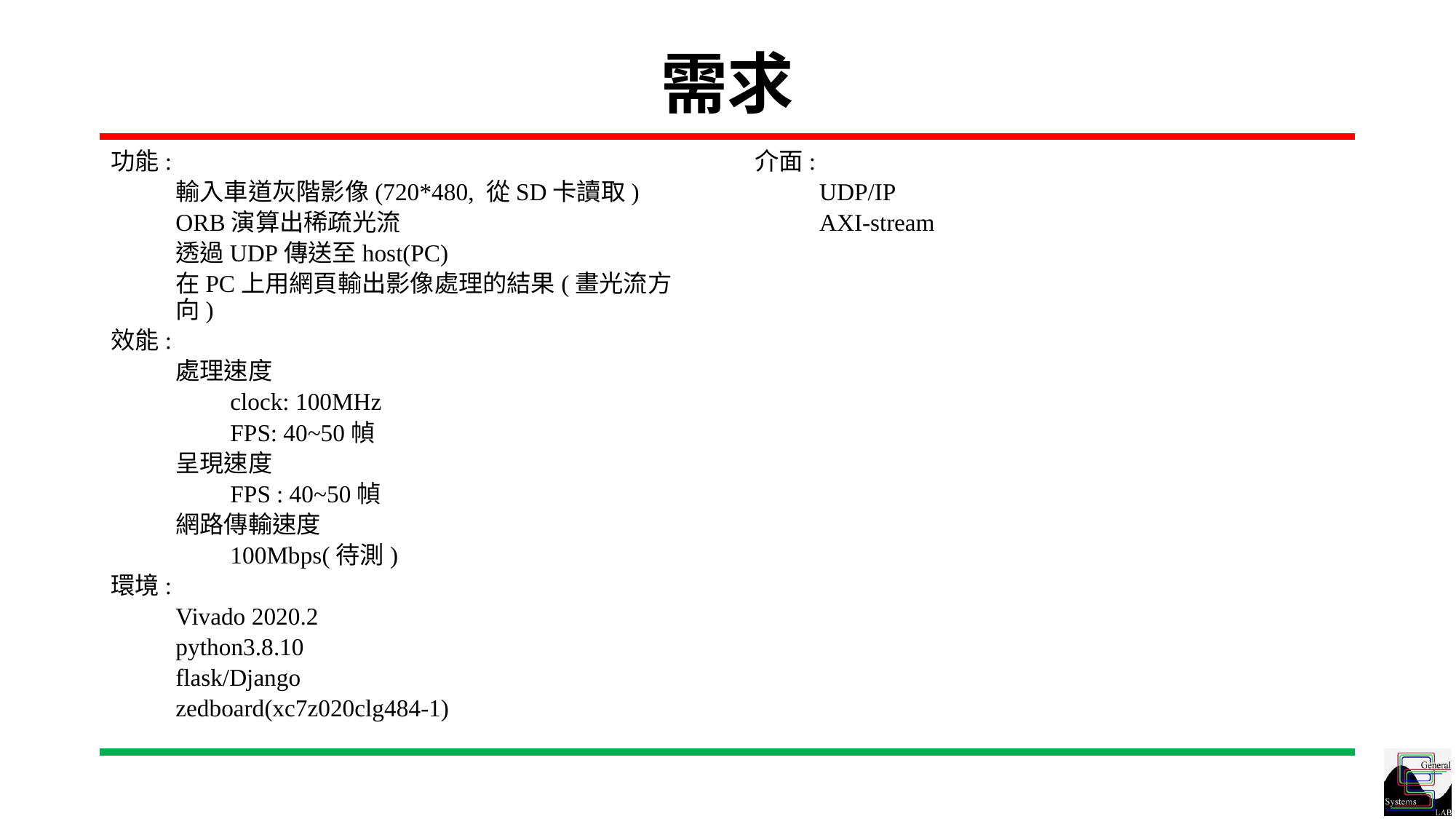

# 需求
功能:
輸入車道灰階影像(720*480, 從SD卡讀取)
ORB演算出稀疏光流
透過UDP傳送至host(PC)
在PC上用網頁輸出影像處理的結果(畫光流方向)
效能:
處理速度
clock: 100MHz
FPS: 40~50幀
呈現速度
FPS : 40~50幀
網路傳輸速度
100Mbps(待測)
環境:
Vivado 2020.2
python3.8.10
flask/Django
zedboard(xc7z020clg484-1)

介面:
UDP/IP
AXI-stream